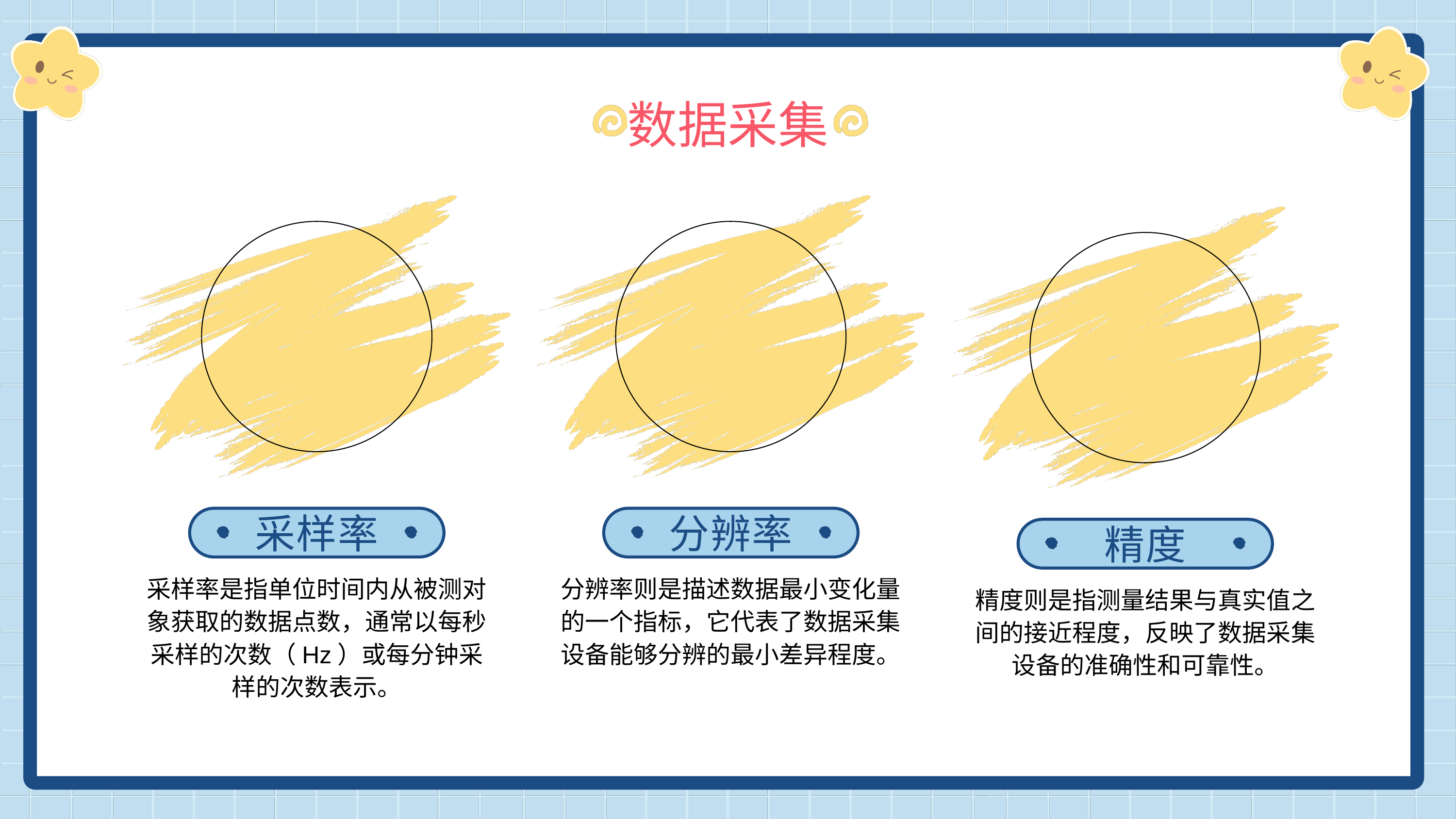

数据采集

采样率
分辨率

精度

采样率是指单位时间内从被测对象获取的数据点数，通常以每秒采样的次数（Hz）或每分钟采样的次数表示。
分辨率则是描述数据最小变化量的一个指标，它代表了数据采集设备能够分辨的最小差异程度。
精度则是指测量结果与真实值之间的接近程度，反映了数据采集设备的准确性和可靠性。